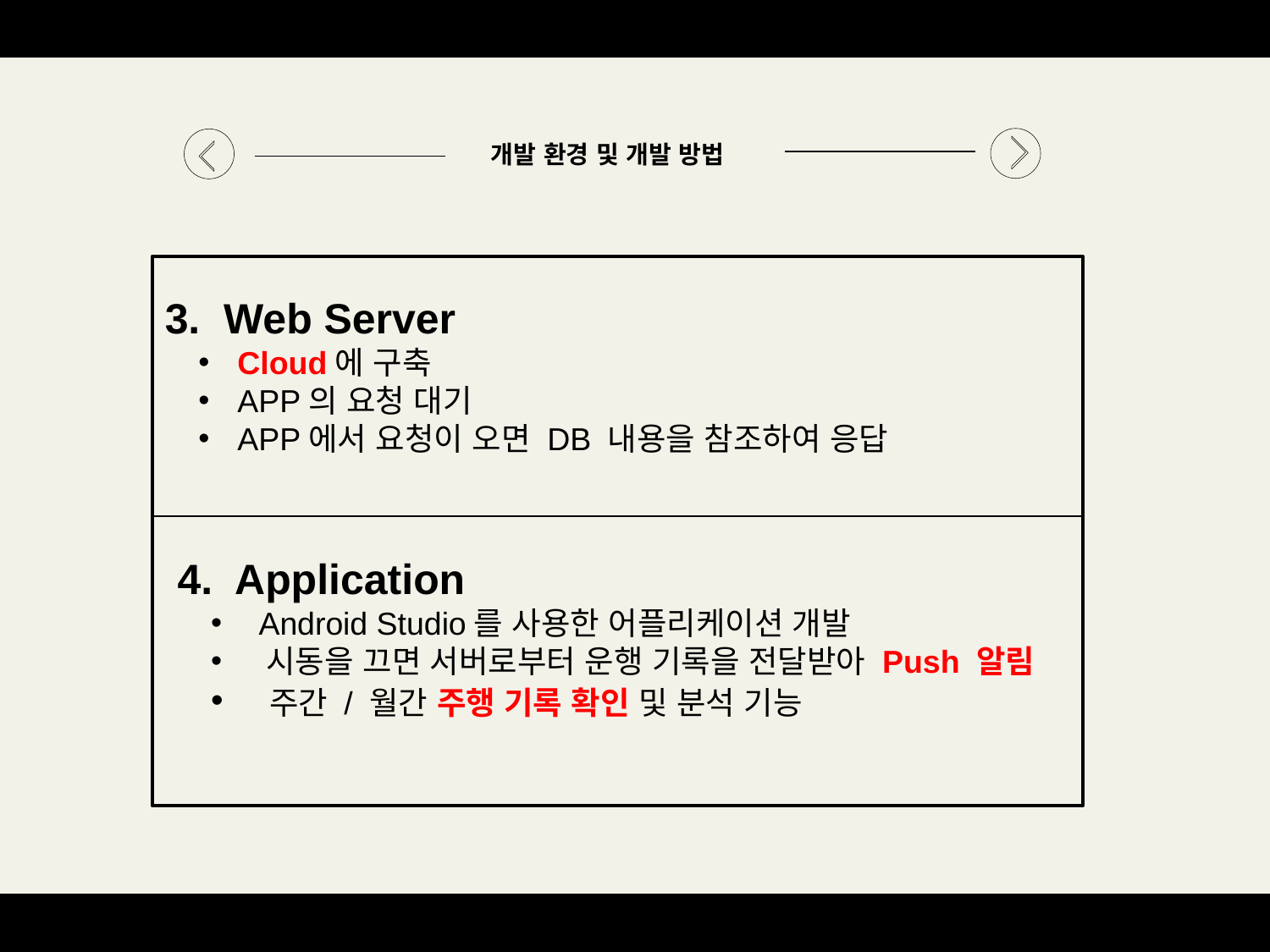

개발 환경 및 개발 방법

3.  Web Server
 Cloud에 구축
 APP의 요청 대기
 APP에서 요청이 오면 DB 내용을 참조하여 응답
4.  Application
  Android Studio를 사용한 어플리케이션 개발
  시동을 끄면 서버로부터 운행 기록을 전달받아 Push 알림
  주간 / 월간 주행 기록 확인 및 분석 기능